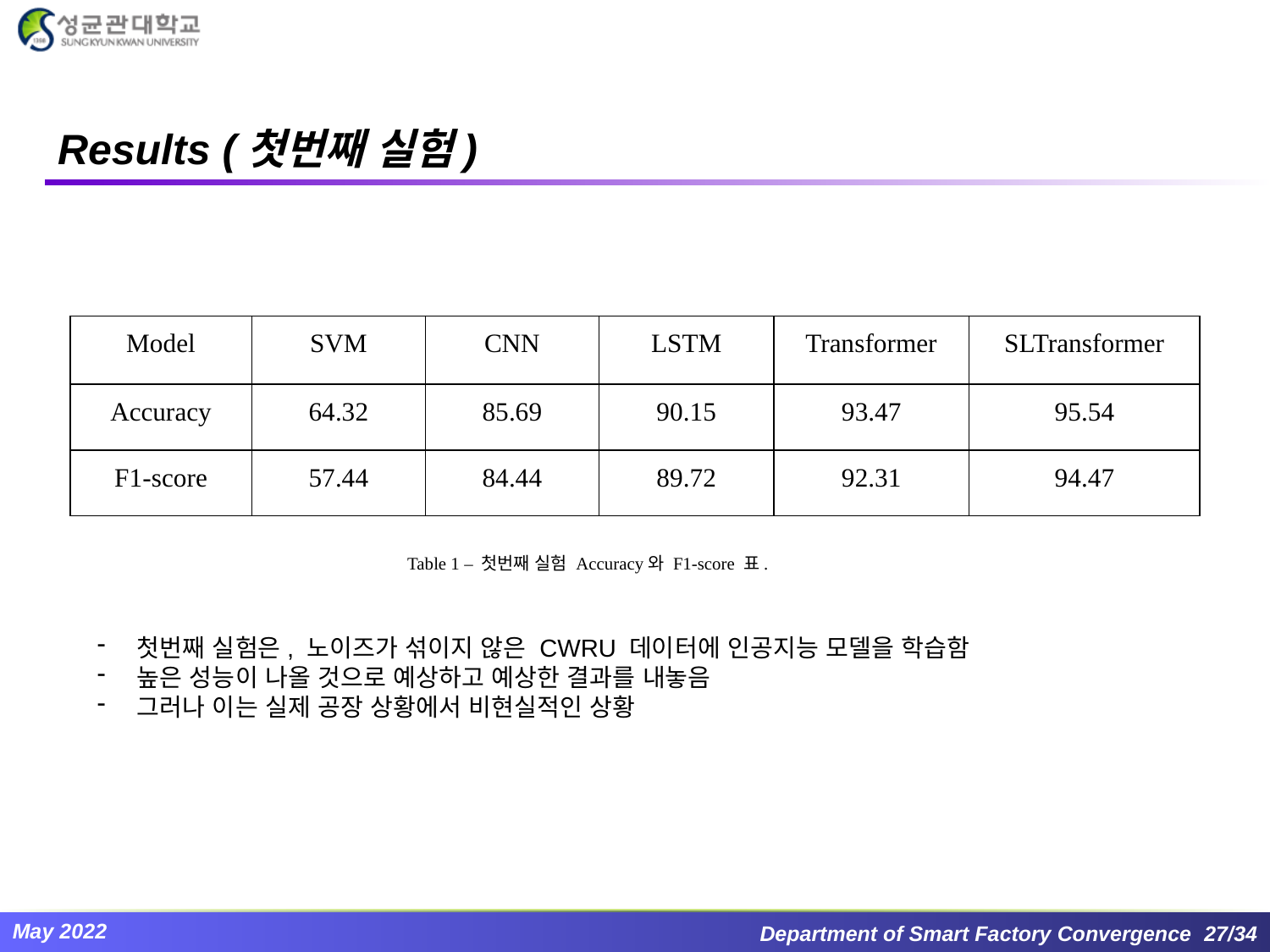

# Results (첫번째 실험)
| Model | SVM | CNN | LSTM | Transformer | SLTransformer |
| --- | --- | --- | --- | --- | --- |
| Accuracy | 64.32 | 85.69 | 90.15 | 93.47 | 95.54 |
| F1-score | 57.44 | 84.44 | 89.72 | 92.31 | 94.47 |
Table 1 – 첫번째 실험 Accuracy와 F1-score 표.
첫번째 실험은, 노이즈가 섞이지 않은 CWRU 데이터에 인공지능 모델을 학습함
높은 성능이 나올 것으로 예상하고 예상한 결과를 내놓음
그러나 이는 실제 공장 상황에서 비현실적인 상황